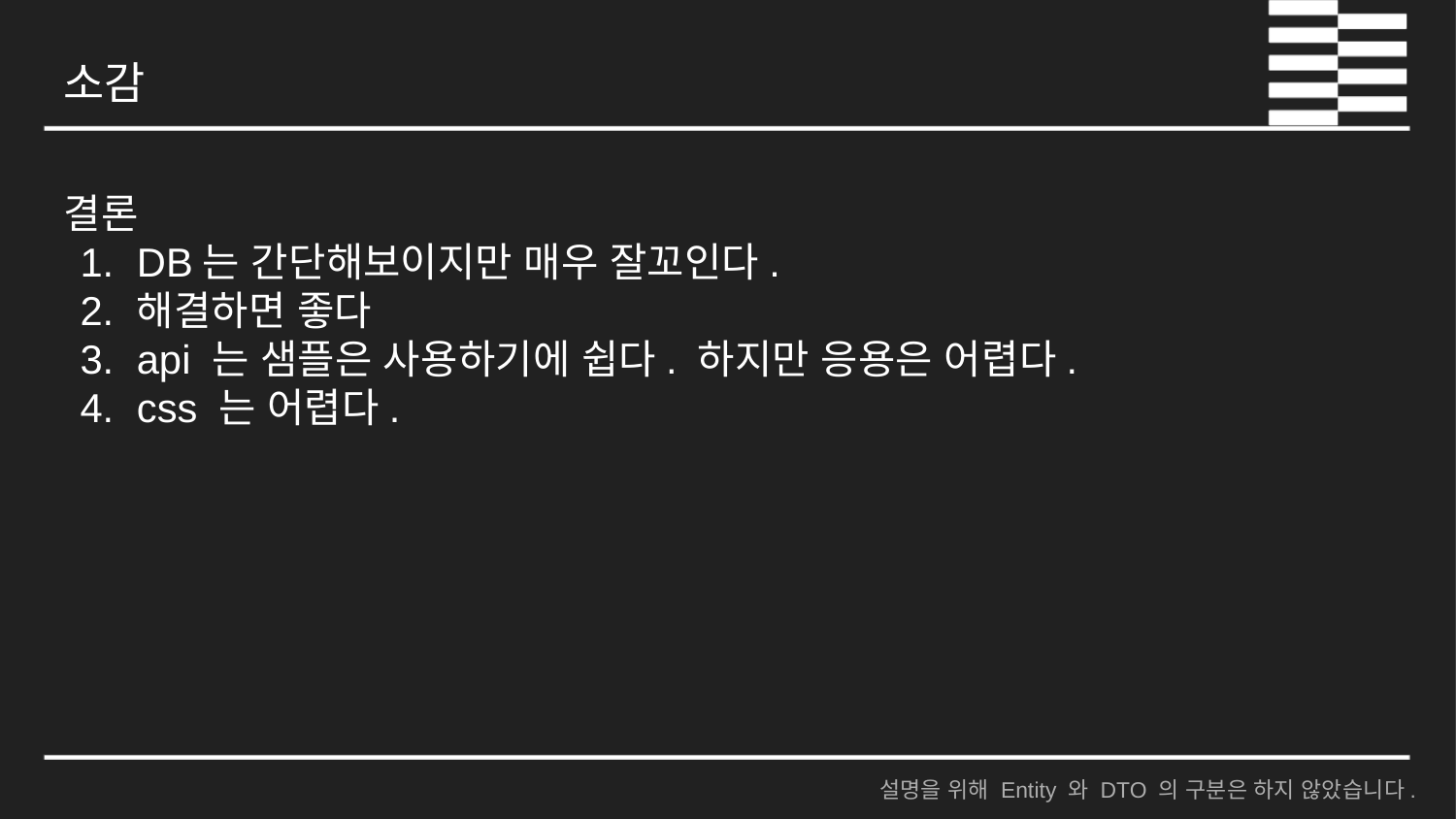

소감
결론
DB는 간단해보이지만 매우 잘꼬인다.
해결하면 좋다
api 는 샘플은 사용하기에 쉽다. 하지만 응용은 어렵다.
css 는 어렵다.
설명을 위해 Entity 와 DTO 의 구분은 하지 않았습니다.